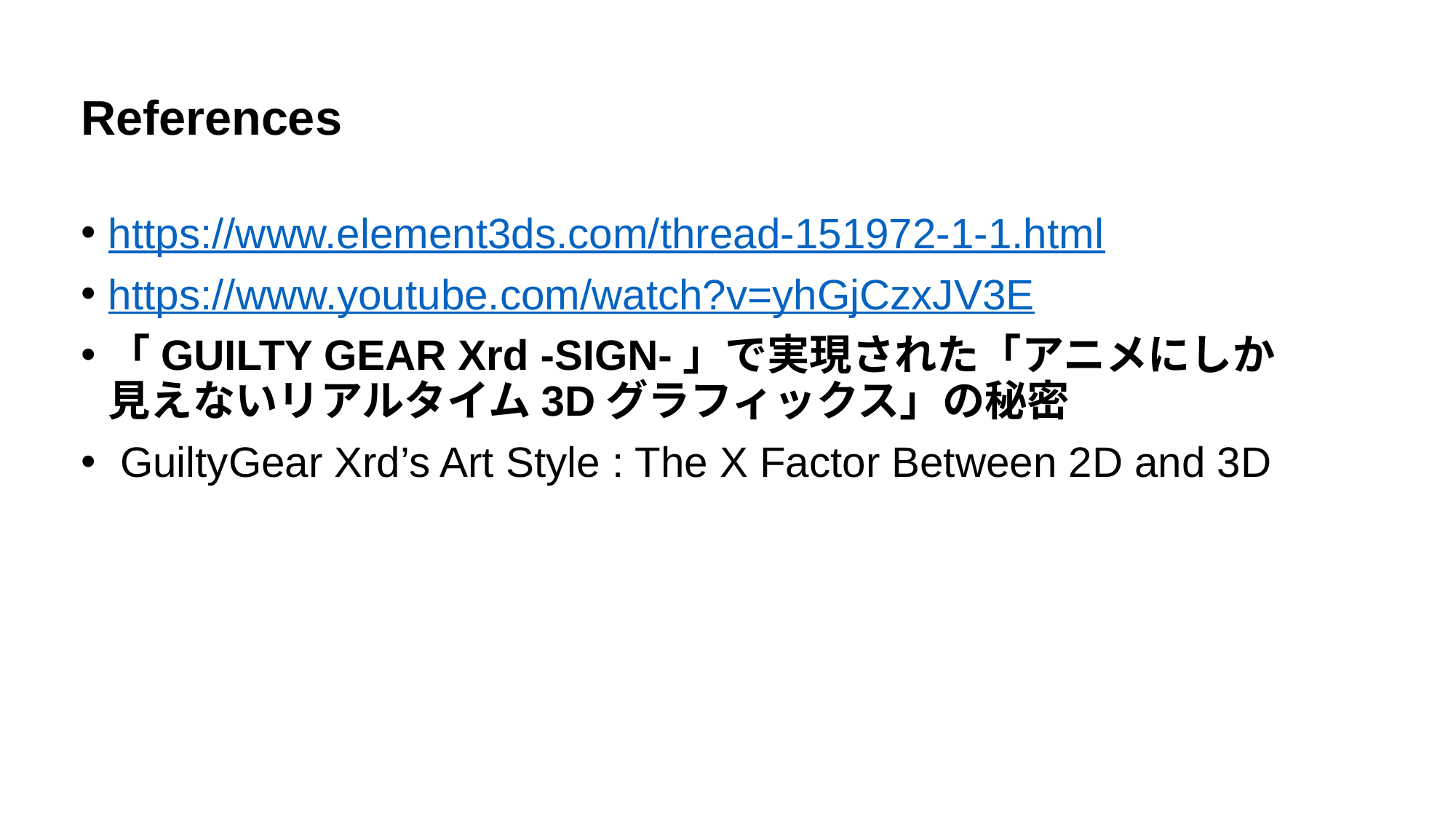

References
https://www.element3ds.com/thread-151972-1-1.html
https://www.youtube.com/watch?v=yhGjCzxJV3E
「GUILTY GEAR Xrd -SIGN-」で実現された「アニメにしか見えないリアルタイム3Dグラフィックス」の秘密
 GuiltyGear Xrd’s Art Style : The X Factor Between 2D and 3D